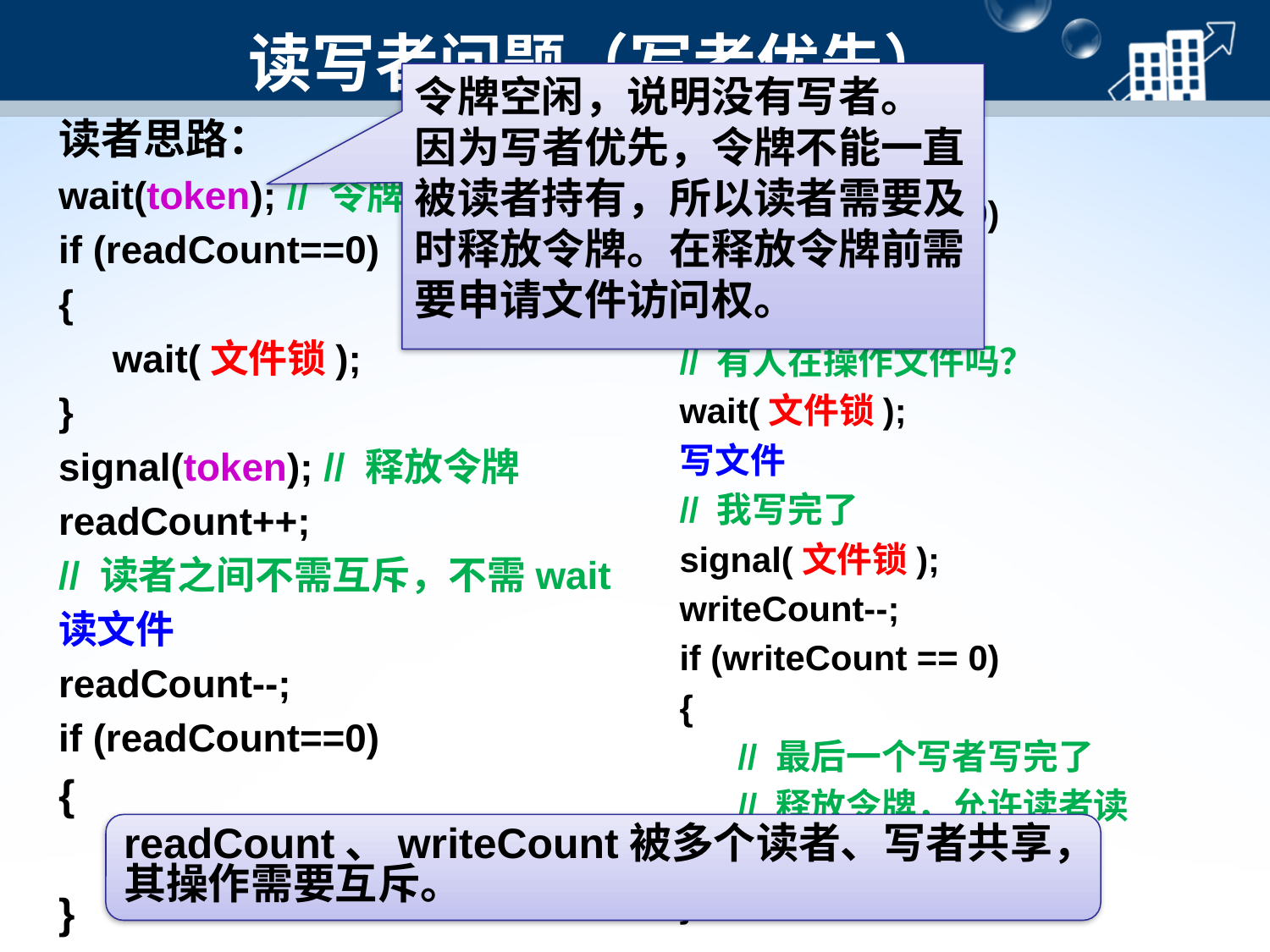

# 读写者问题（写者优先）
令牌空闲，说明没有写者。 因为写者优先，令牌不能一直被读者持有，所以读者需要及时释放令牌。在释放令牌前需要申请文件访问权。

读者思路：
wait(token); // 令牌空闲吗？
if (readCount==0)
{
     wait(文件锁);
}
signal(token); // 释放令牌
readCount++;
// 读者之间不需互斥，不需wait
读文件
readCount--;
if (readCount==0)
{
      signal(文件锁);
}
写者思路：
if (writeCount == 0)
    wait(token);
writeCount++;
// 有人在操作文件吗？
wait(文件锁);
写文件
// 我写完了
signal(文件锁);
writeCount--;
if (writeCount == 0)
{
      // 最后一个写者写完了
      // 释放令牌，允许读者读
      signal(token);
}

readCount、writeCount被多个读者、写者共享，其操作需要互斥。